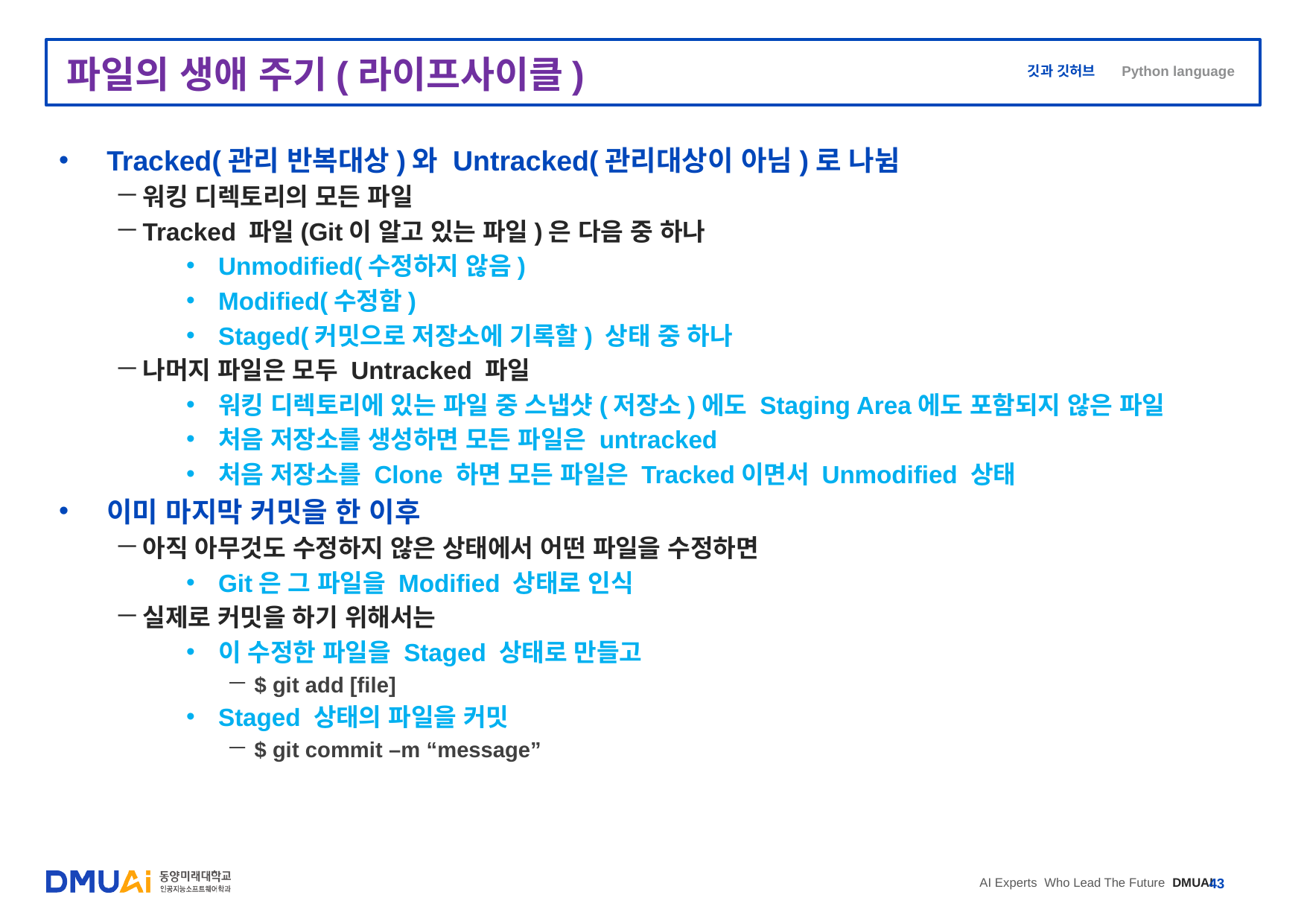

# 파일의 생애 주기(라이프사이클)
Tracked(관리 반복대상)와 Untracked(관리대상이 아님)로 나뉨
워킹 디렉토리의 모든 파일
Tracked 파일(Git이 알고 있는 파일)은 다음 중 하나
Unmodified(수정하지 않음)
Modified(수정함)
Staged(커밋으로 저장소에 기록할) 상태 중 하나
나머지 파일은 모두 Untracked 파일
워킹 디렉토리에 있는 파일 중 스냅샷(저장소)에도 Staging Area에도 포함되지 않은 파일
처음 저장소를 생성하면 모든 파일은 untracked
처음 저장소를 Clone 하면 모든 파일은 Tracked이면서 Unmodified 상태
이미 마지막 커밋을 한 이후
아직 아무것도 수정하지 않은 상태에서 어떤 파일을 수정하면
Git은 그 파일을 Modified 상태로 인식
실제로 커밋을 하기 위해서는
이 수정한 파일을 Staged 상태로 만들고
$ git add [file]
Staged 상태의 파일을 커밋
$ git commit –m “message”